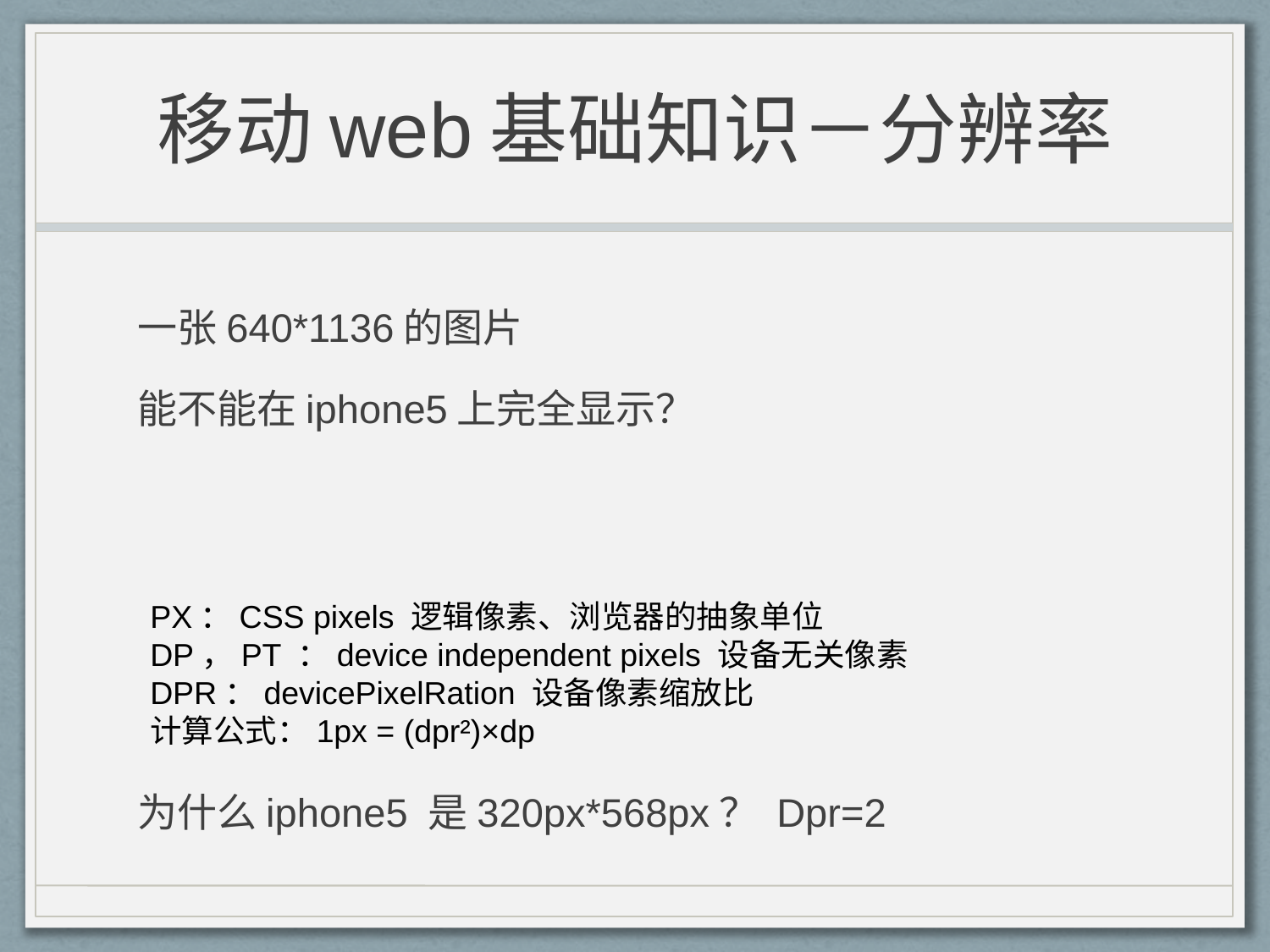

# 移动web基础知识－分辨率
一张640*1136的图片
能不能在iphone5上完全显示？

为什么iphone5 是320px*568px？ Dpr=2
PX：CSS pixels 逻辑像素、浏览器的抽象单位
DP，PT ：device independent pixels 设备无关像素
DPR：devicePixelRation 设备像素缩放比
计算公式：1px = (dpr²)×dp